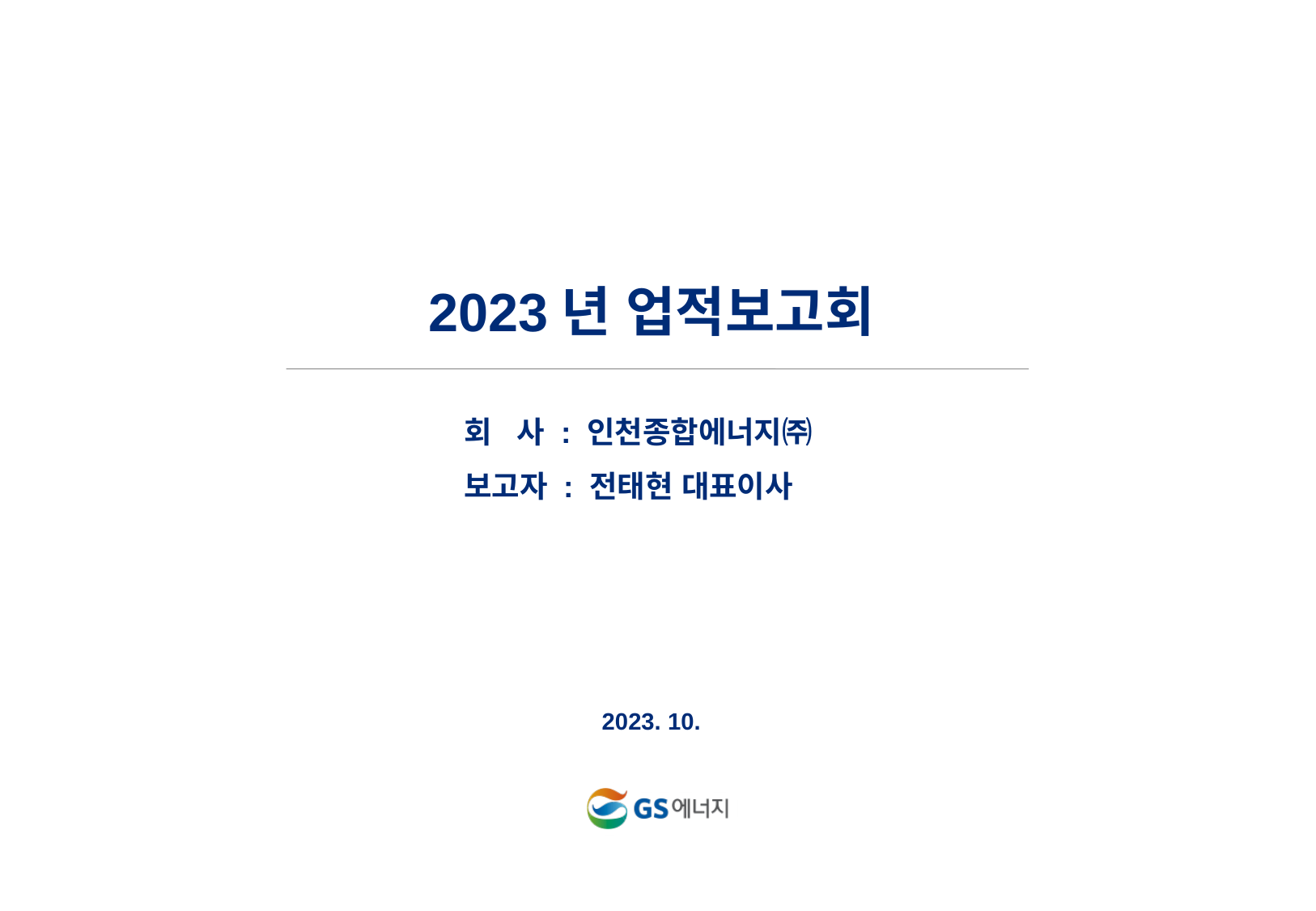

2023년 업적보고회

회   사 : 인천종합에너지㈜
보고자 : 전태현 대표이사
2023. 10.